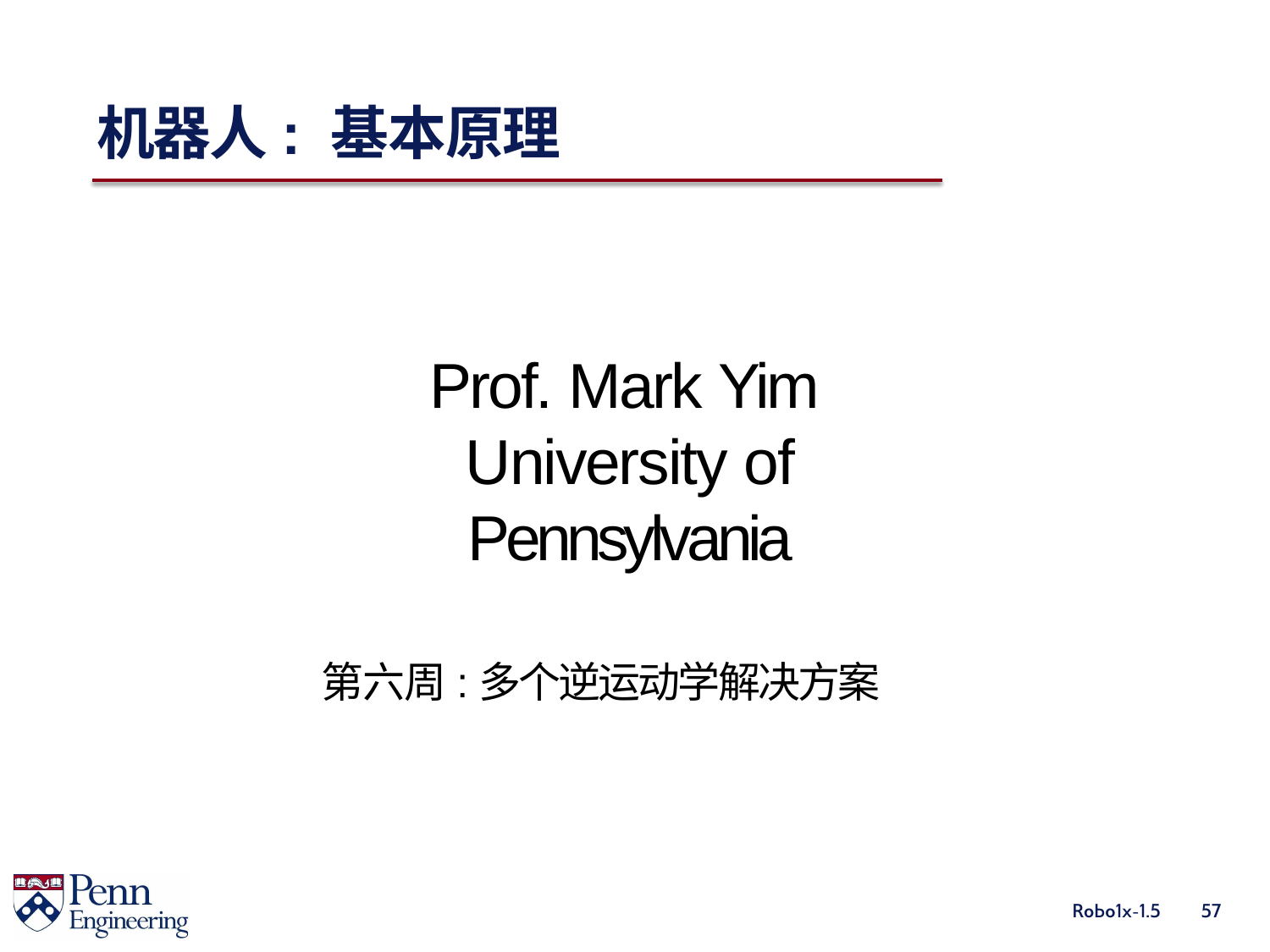

# 机器人: 基本原理

Prof. Mark Yim  University of Pennsylvania

第六周:多个逆运动学解决方案
Robo1x-1.5
57